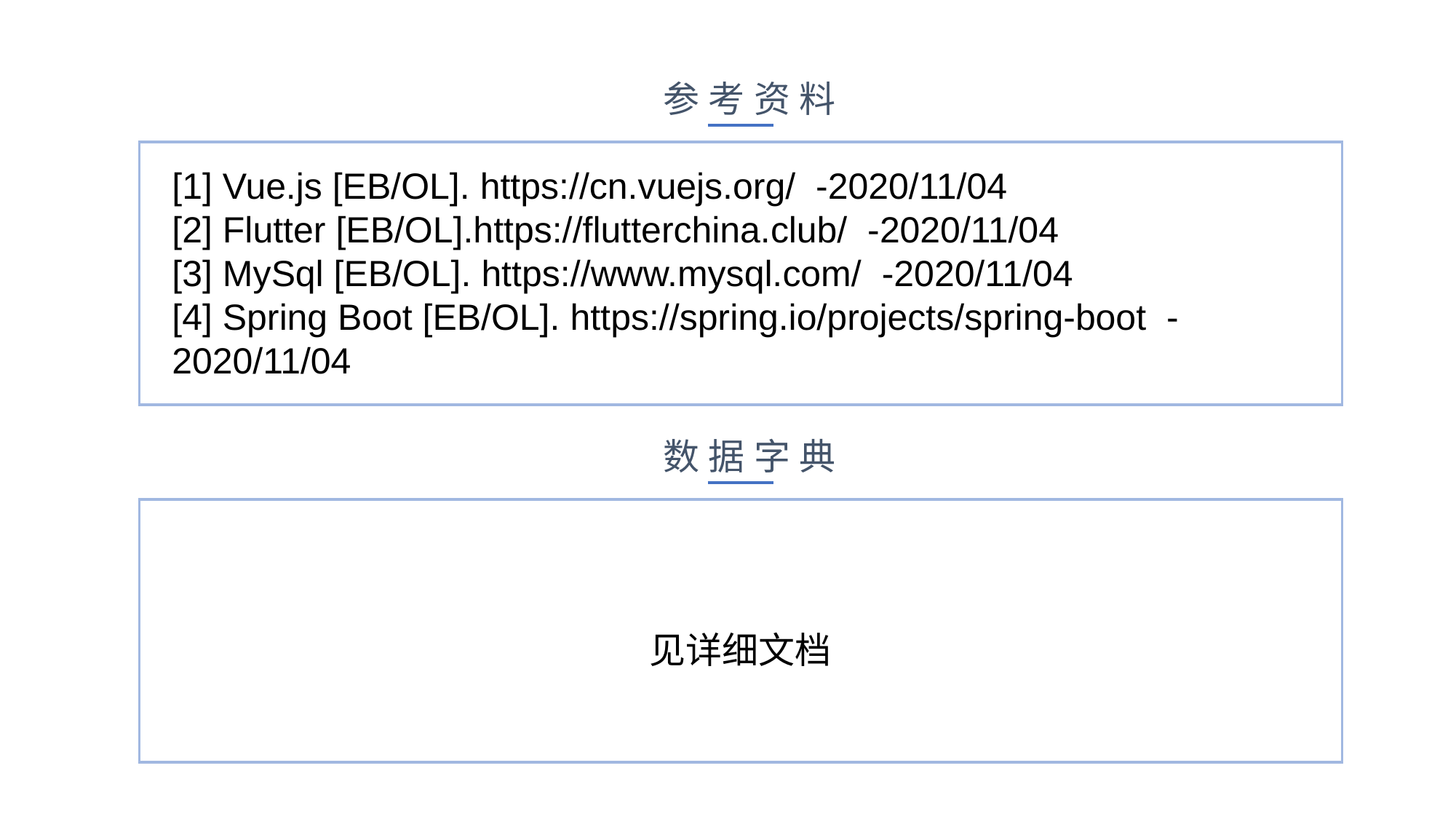

参考资料

[1] Vue.js [EB/OL]. https://cn.vuejs.org/  -2020/11/04
[2] Flutter [EB/OL].https://flutterchina.club/  -2020/11/04
[3] MySql [EB/OL]. https://www.mysql.com/  -2020/11/04
[4] Spring Boot [EB/OL]. https://spring.io/projects/spring-boot  -2020/11/04
数据字典

见详细文档